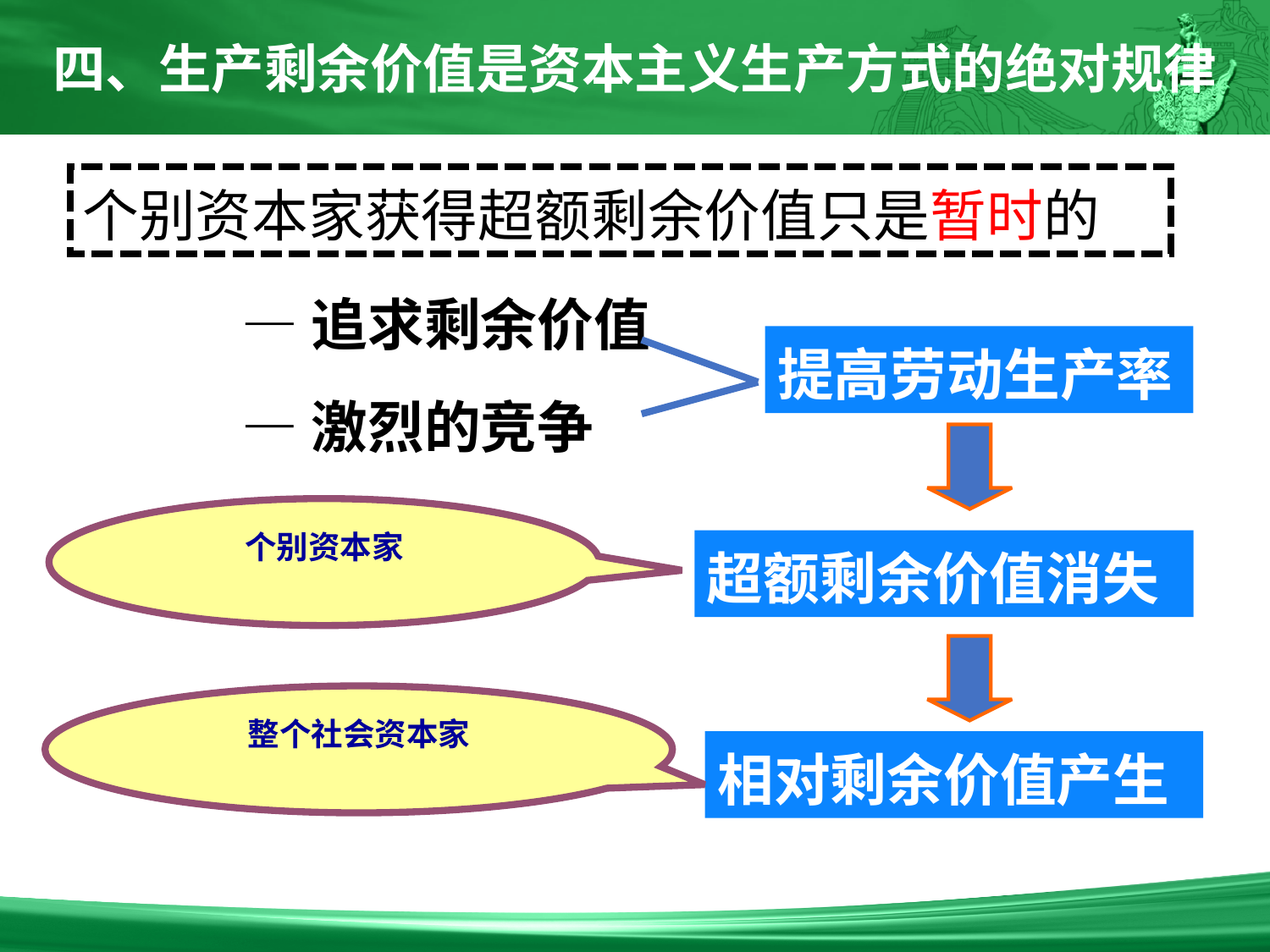

四、生产剩余价值是资本主义生产方式的绝对规律
个别资本家获得超额剩余价值只是暂时的

—追求剩余价值
—激烈的竞争
提高劳动生产率

个别资本家
超额剩余价值消失

整个社会资本家
相对剩余价值产生